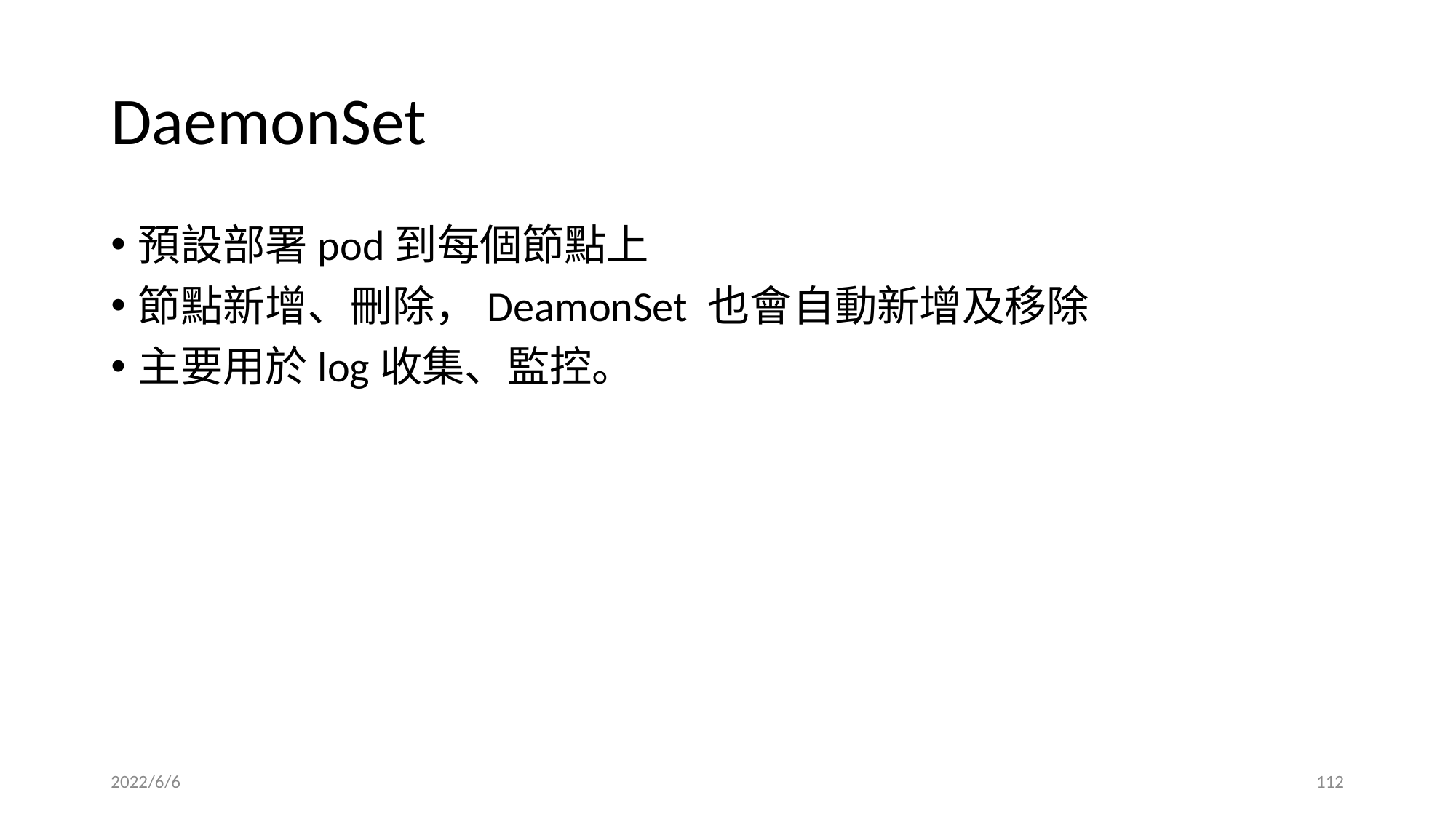

# DaemonSet
預設部署pod到每個節點上
節點新增、刪除，DeamonSet 也會自動新增及移除
主要用於log收集、監控。

2022/6/6
112